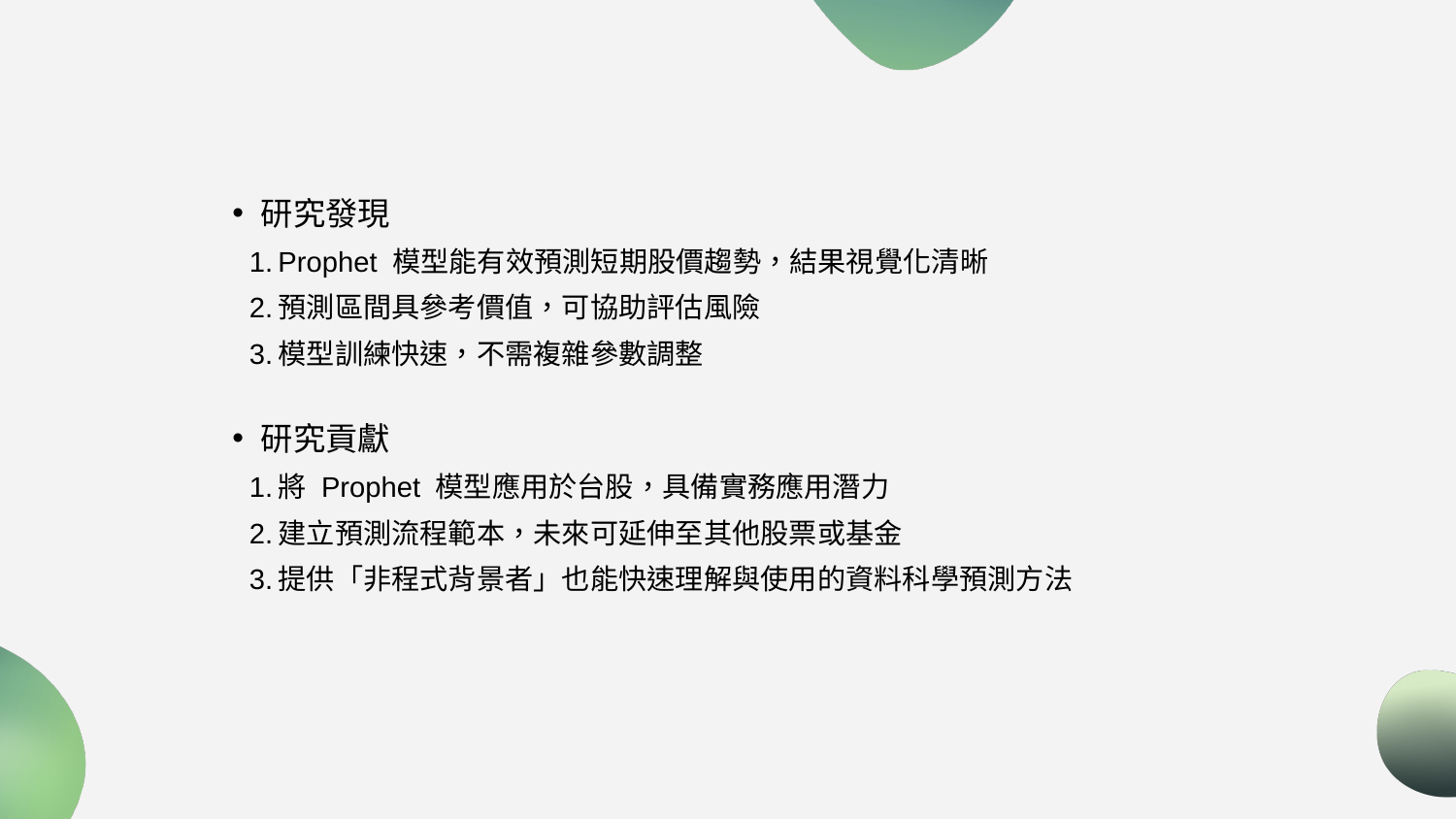

研究發現
Prophet 模型能有效預測短期股價趨勢，結果視覺化清晰
預測區間具參考價值，可協助評估風險
模型訓練快速，不需複雜參數調整
研究貢獻
將 Prophet 模型應用於台股，具備實務應用潛力
建立預測流程範本，未來可延伸至其他股票或基金
提供「非程式背景者」也能快速理解與使用的資料科學預測方法